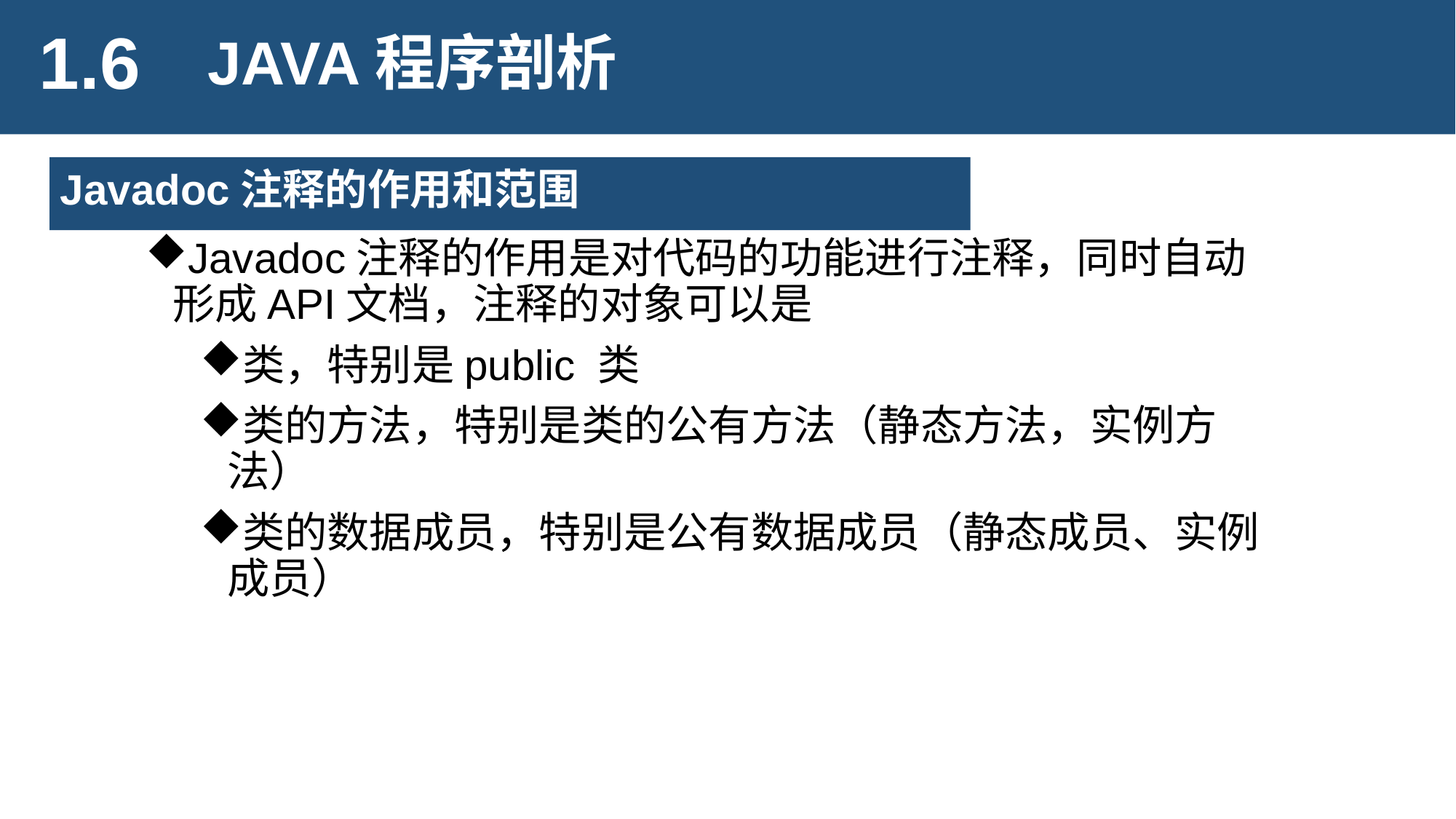

1.6
JAVA程序剖析
Javadoc注释的作用和范围
Javadoc注释的作用是对代码的功能进行注释，同时自动形成API文档，注释的对象可以是
类，特别是public 类
类的方法，特别是类的公有方法（静态方法，实例方法）
类的数据成员，特别是公有数据成员（静态成员、实例成员）